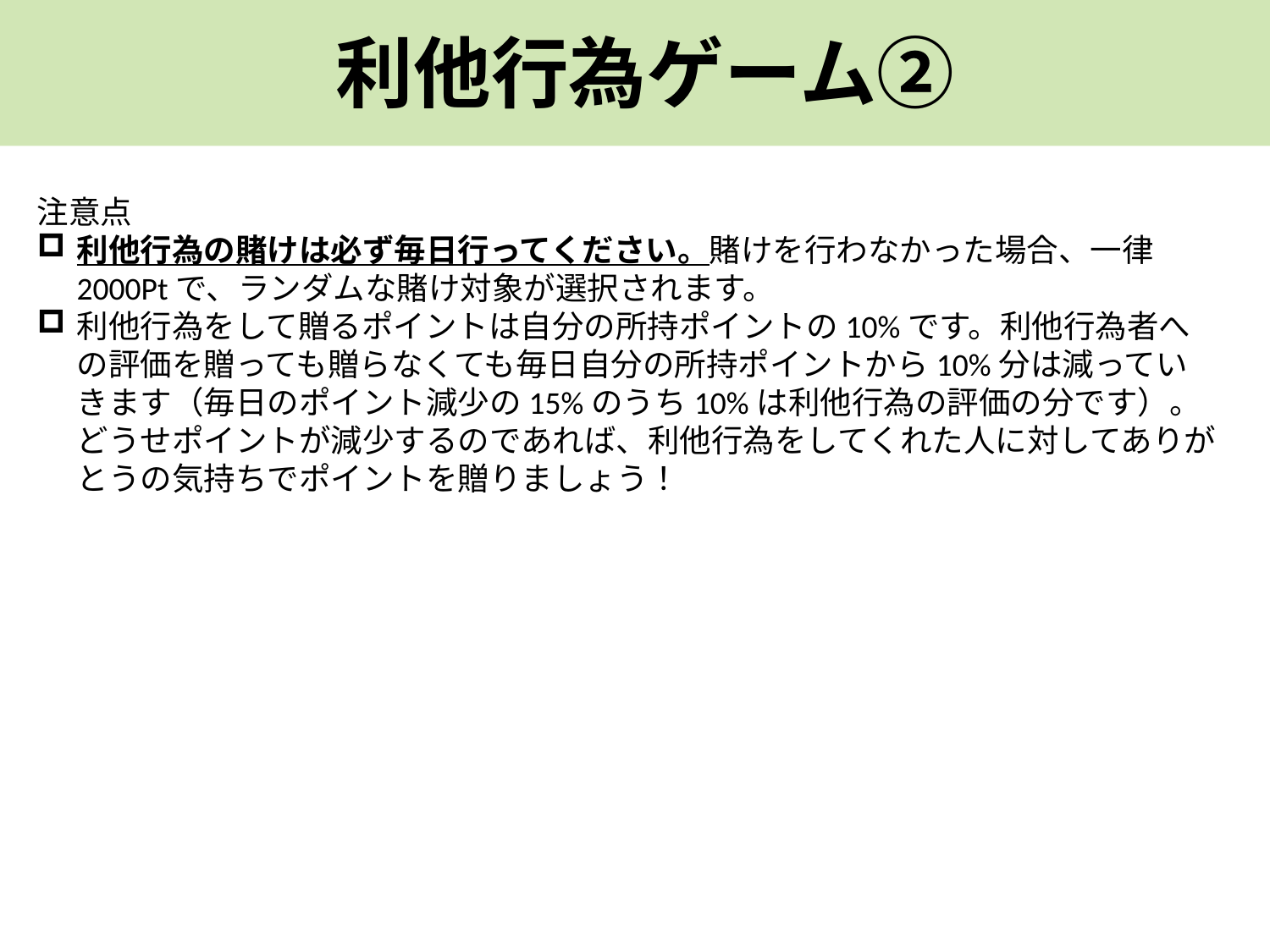

利他行為ゲーム②
DERC
注意点
利他行為の賭けは必ず毎日行ってください。賭けを行わなかった場合、一律2000Ptで、ランダムな賭け対象が選択されます。
利他行為をして贈るポイントは自分の所持ポイントの10%です。利他行為者への評価を贈っても贈らなくても毎日自分の所持ポイントから10%分は減っていきます（毎日のポイント減少の15%のうち10%は利他行為の評価の分です）。どうせポイントが減少するのであれば、利他行為をしてくれた人に対してありがとうの気持ちでポイントを贈りましょう！